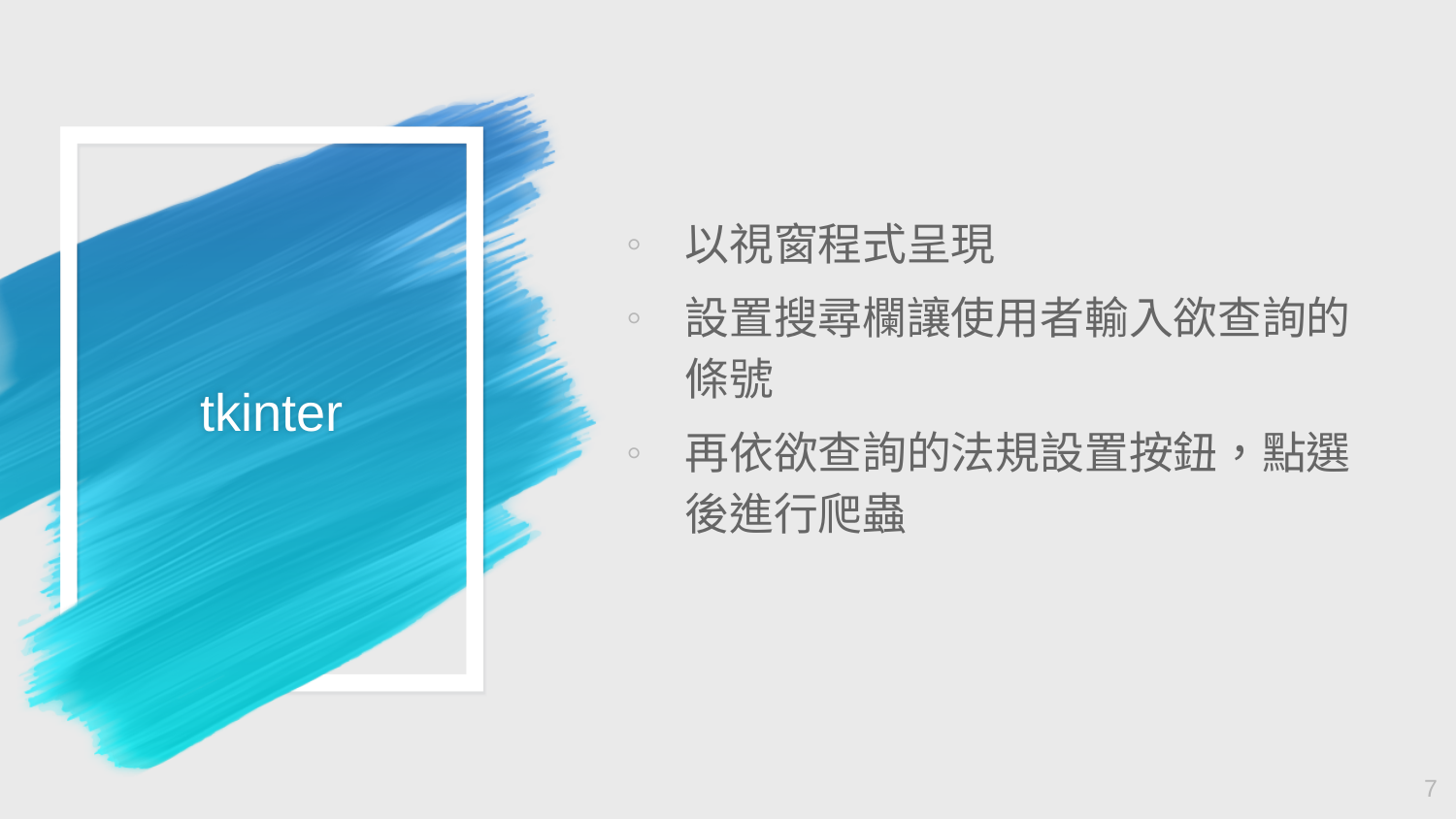

以視窗程式呈現
設置搜尋欄讓使用者輸入欲查詢的條號
再依欲查詢的法規設置按鈕，點選後進行爬蟲

# tkinter
7